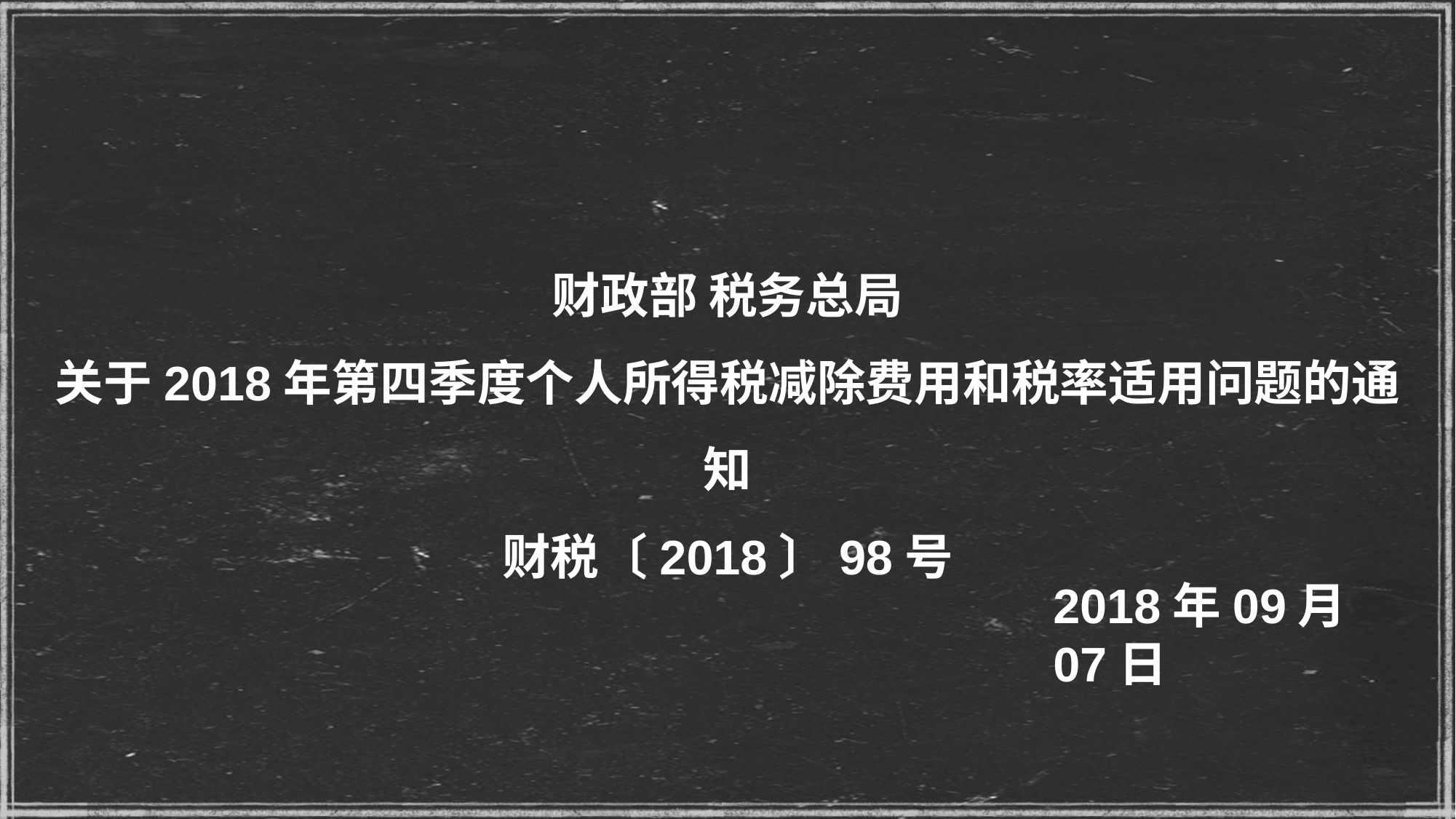

财政部 税务总局
关于2018年第四季度个人所得税减除费用和税率适用问题的通知
财税〔2018〕98号
2018年09月07日